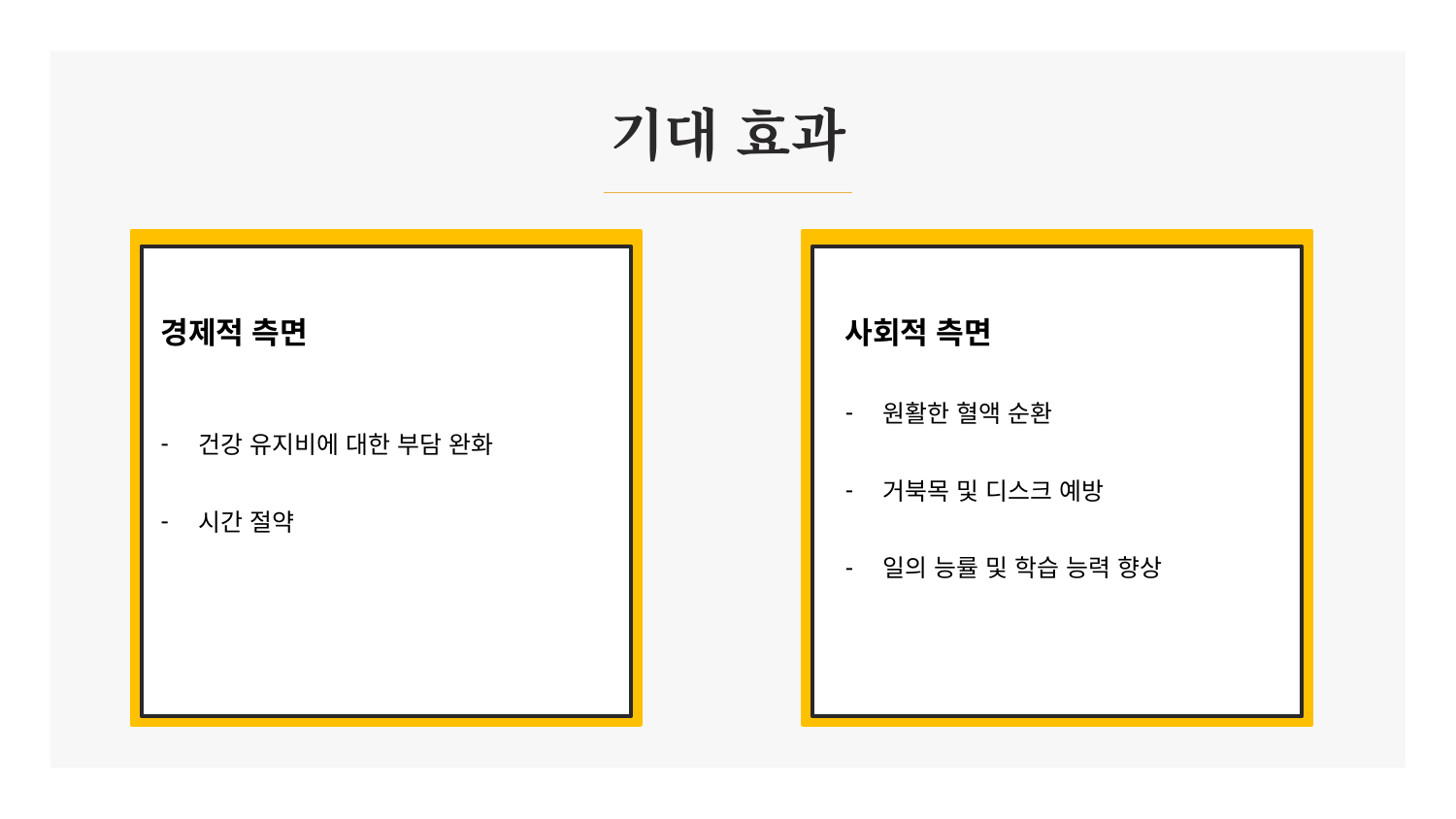

# 기대 효과

경제적 측면

건강 유지비에 대한 부담 완화

시간 절약

사회적 측면

원활한 혈액 순환

거북목 및 디스크 예방

일의 능률 및 학습 능력 향상